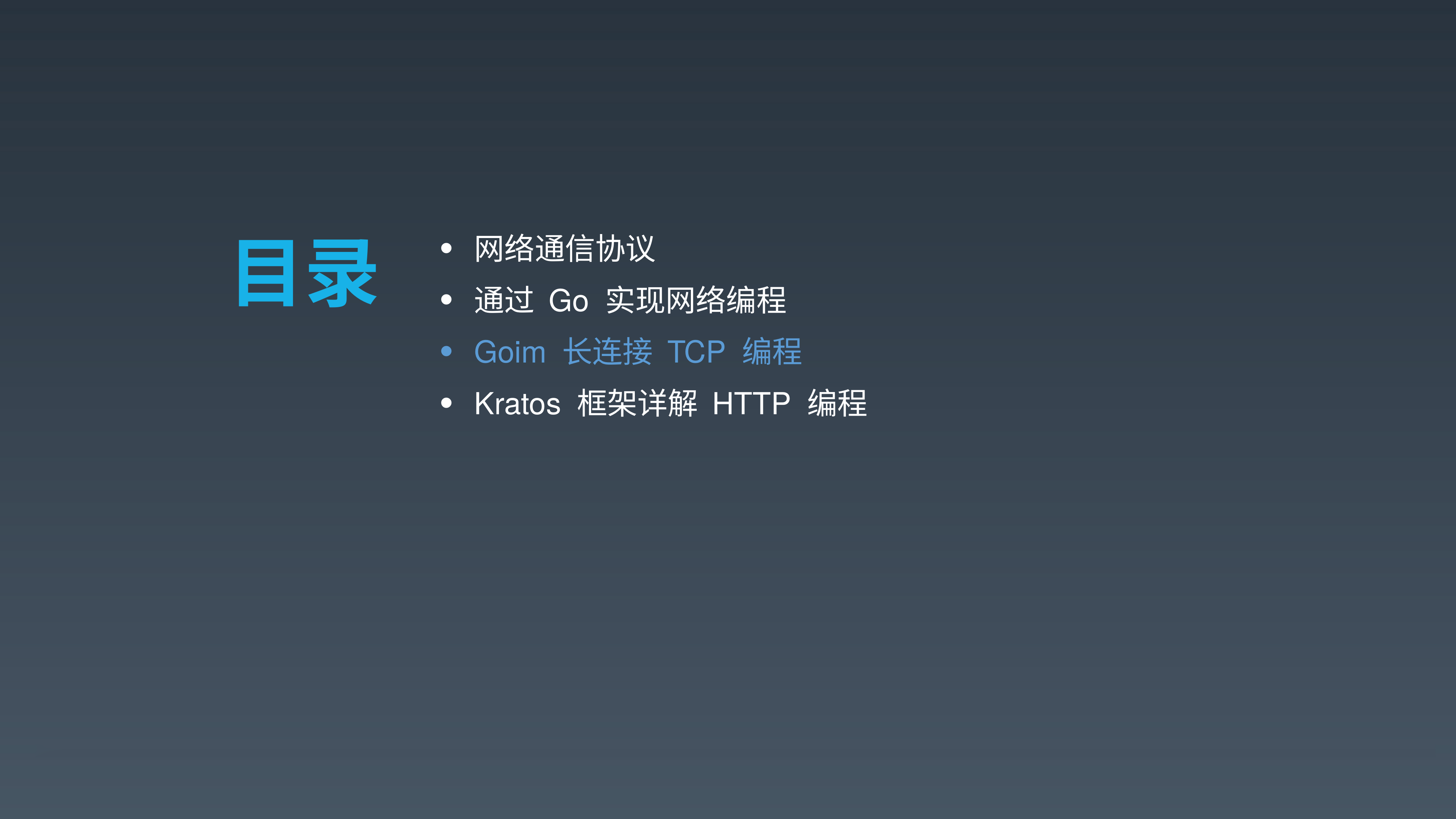

网络通信协议
通过 Go 实现网络编程
Goim 长连接 TCP 编程
Kratos 框架详解 HTTP 编程